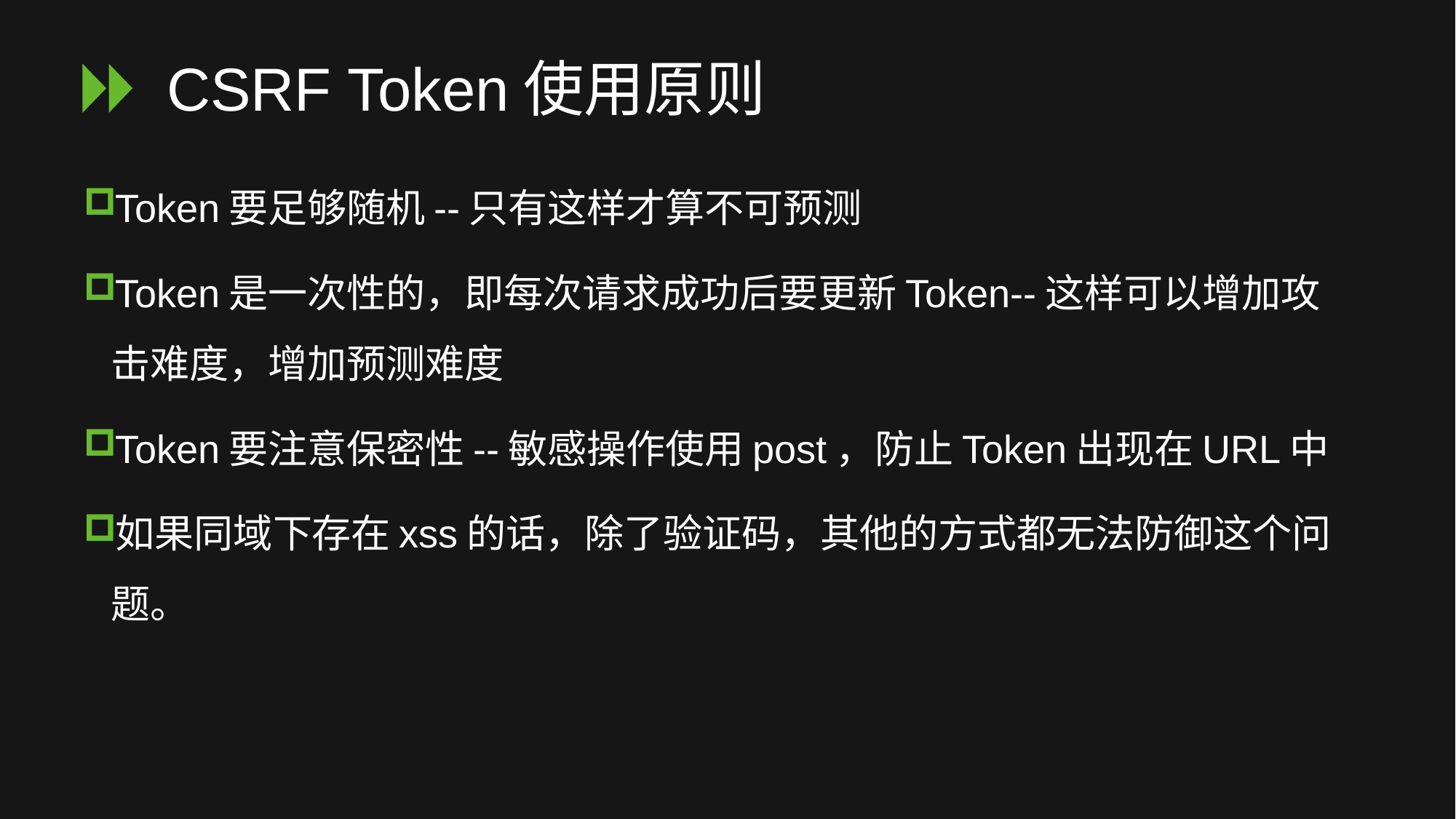

# CSRF Token使用原则
Token要足够随机--只有这样才算不可预测
Token是一次性的，即每次请求成功后要更新Token--这样可以增加攻击难度，增加预测难度
Token要注意保密性--敏感操作使用post，防止Token出现在URL中
如果同域下存在xss的话，除了验证码，其他的方式都无法防御这个问题。